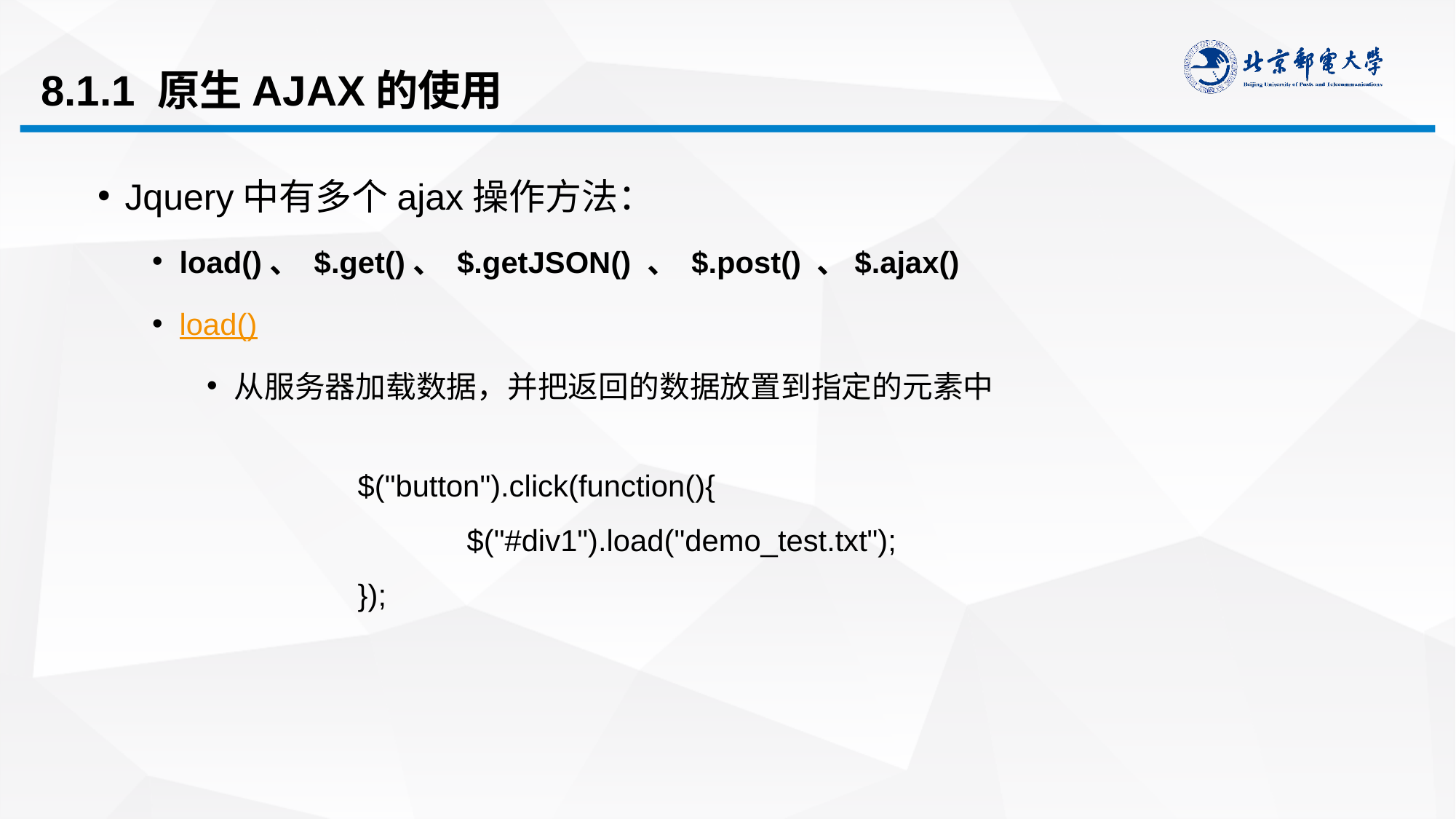

# 8.1.1 原生AJAX的使用
Jquery中有多个ajax操作方法：
load()、 $.get()、 $.getJSON() 、 $.post() 、$.ajax()
load()
从服务器加载数据，并把返回的数据放置到指定的元素中

$("button").click(function(){
	$("#div1").load("demo_test.txt");
});